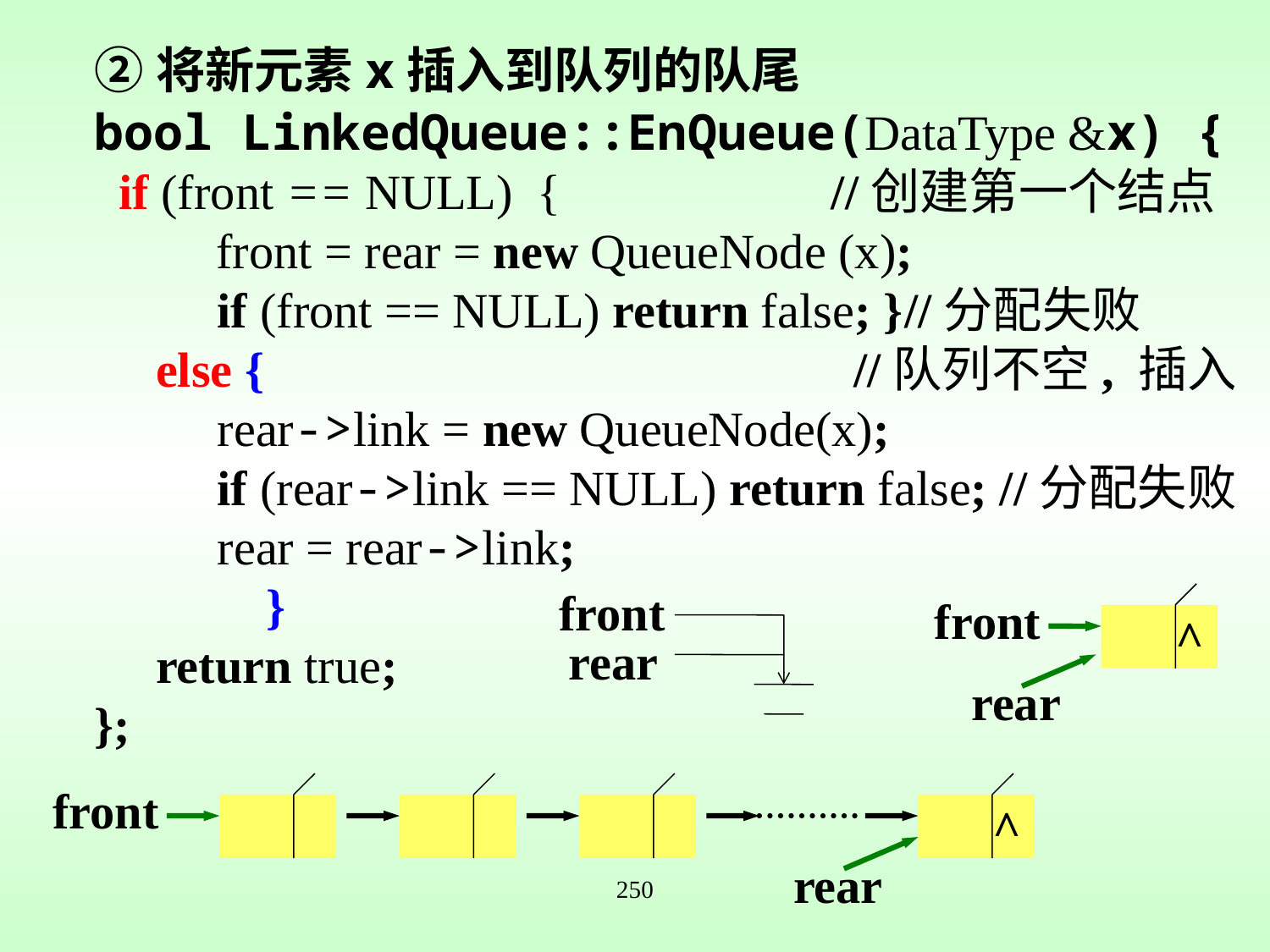

②将新元素x插入到队列的队尾
bool LinkedQueue::EnQueue(DataType &x) {
   if (front == NULL)  {                      //创建第一个结点
	      front = rear = new QueueNode (x);
          if (front == NULL) return false; }	//分配失败
     else {                                                //队列不空, 插入
          rear->link = new QueueNode(x);
          if (rear->link == NULL) return false; //分配失败
          rear = rear->link;
              }
     return true;
};

front
front

     ^

rear

rear
front

     ^

rear
250